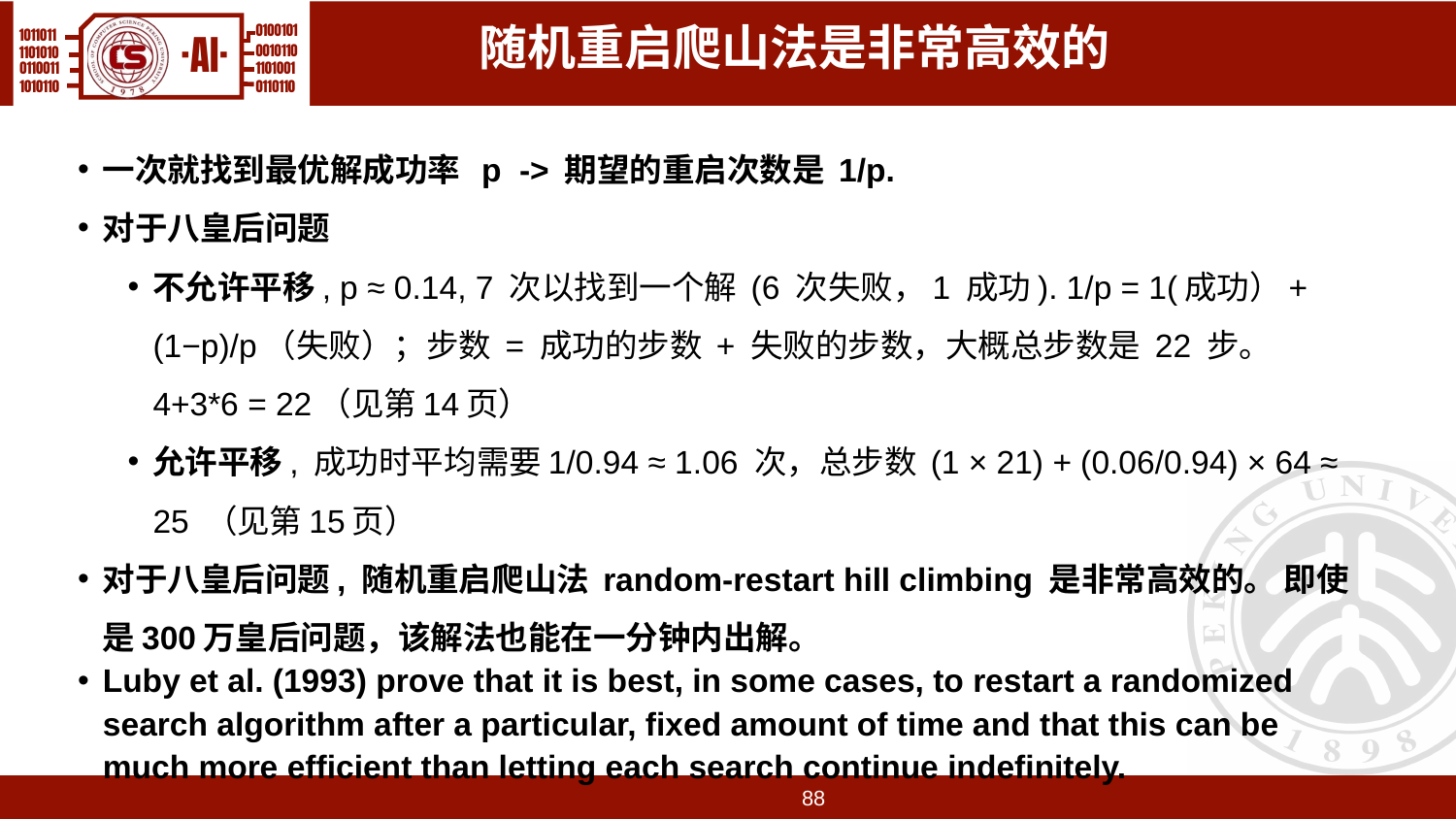

# 随机重启爬山法是非常高效的
一次就找到最优解成功率  p  -> 期望的重启次数是 1/p.
对于八皇后问题
不允许平移, p ≈ 0.14, 7 次以找到一个解 (6 次失败，1 成功). 1/p = 1(成功）+ (1−p)/p（失败）；步数 = 成功的步数 + 失败的步数，大概总步数是 22 步。 4+3*6 = 22（见第14页）
允许平移, 成功时平均需要1/0.94 ≈ 1.06 次，总步数 (1 × 21) + (0.06/0.94) × 64 ≈ 25 （见第15页）
对于八皇后问题, 随机重启爬山法 random-restart hill climbing 是非常高效的。 即使是300万皇后问题，该解法也能在一分钟内出解。
﻿Luby et al. (1993) prove that it is best, in some cases, to restart a randomized search algorithm after a particular, fixed amount of time and that this can be much more efficient than letting each search continue indefinitely.
88